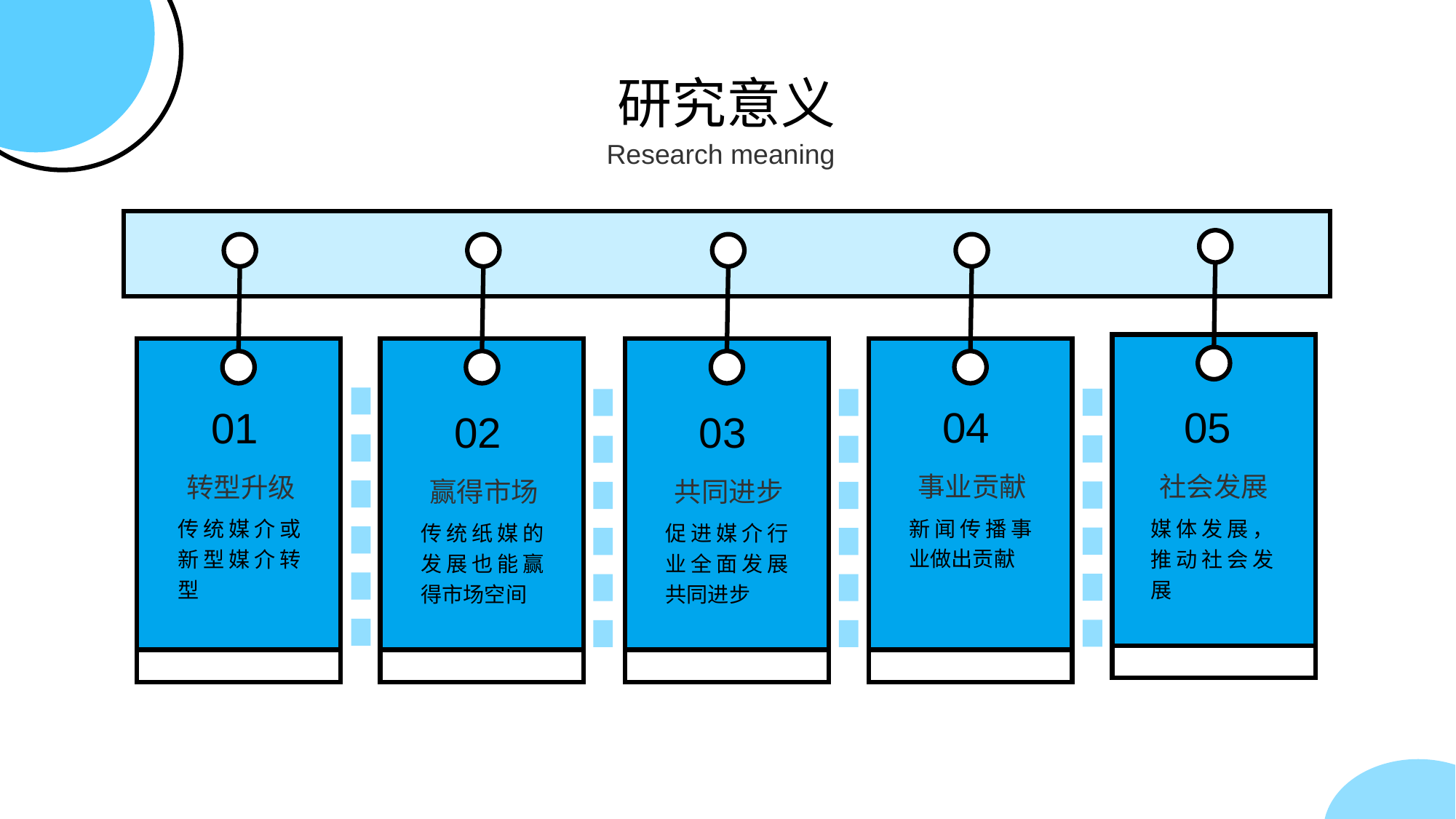

研究意义
Research meaning

04
05
01
02
03
事业贡献
社会发展
转型升级
赢得市场
共同进步
新闻传播事业做出贡献
媒体发展，推动社会发展
传统媒介或新型媒介转型
传统纸媒的发展也能赢得市场空间
促进媒介行业全面发展共同进步